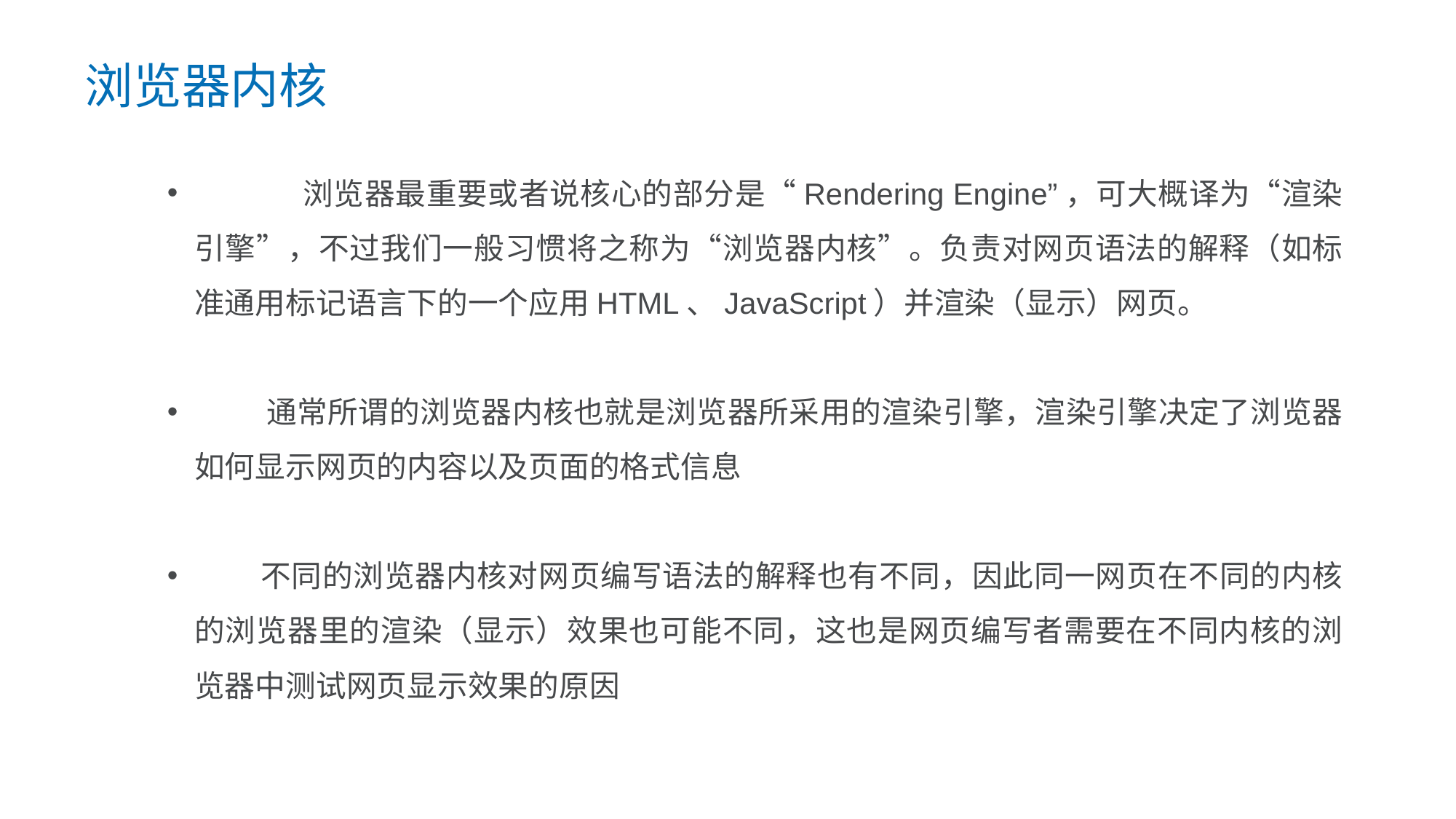

浏览器内核
              浏览器最重要或者说核心的部分是“Rendering Engine”，可大概译为“渲染引擎”，不过我们一般习惯将之称为“浏览器内核”。负责对网页语法的解释（如标准通用标记语言下的一个应用HTML、JavaScript）并渲染（显示）网页。

         通常所谓的浏览器内核也就是浏览器所采用的渲染引擎，渲染引擎决定了浏览器如何显示网页的内容以及页面的格式信息

        不同的浏览器内核对网页编写语法的解释也有不同，因此同一网页在不同的内核的浏览器里的渲染（显示）效果也可能不同，这也是网页编写者需要在不同内核的浏览器中测试网页显示效果的原因